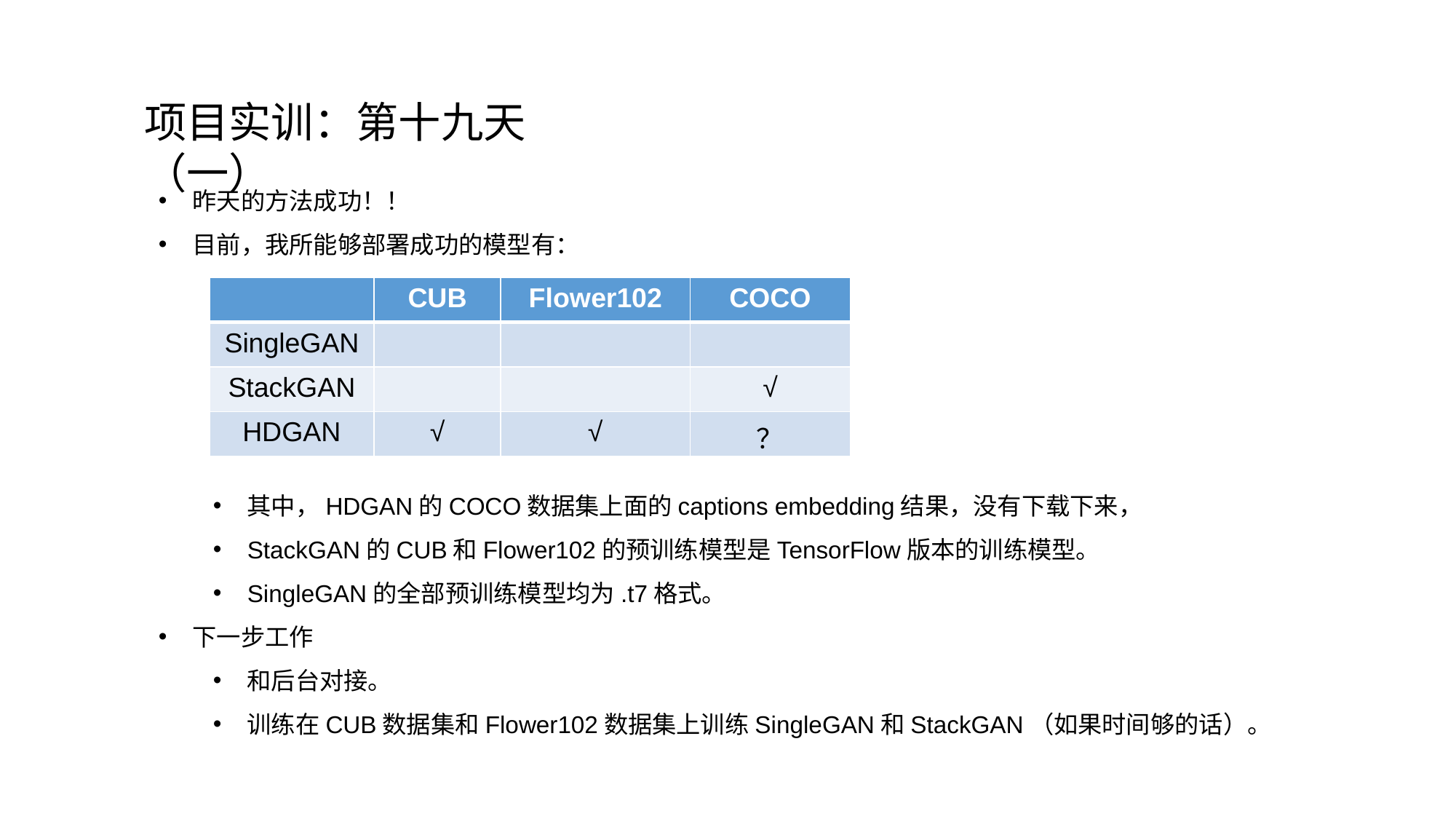

项目实训：第十九天（一）
昨天的方法成功！！
目前，我所能够部署成功的模型有：

其中，HDGAN的COCO数据集上面的captions embedding结果，没有下载下来，
StackGAN的CUB和Flower102的预训练模型是TensorFlow版本的训练模型。
SingleGAN的全部预训练模型均为.t7格式。
下一步工作
和后台对接。
训练在CUB数据集和Flower102数据集上训练SingleGAN和StackGAN（如果时间够的话）。
|  | CUB | Flower102 | COCO |
| --- | --- | --- | --- |
| SingleGAN |  |  |  |
| StackGAN |  |  | √ |
| HDGAN | √ | √ | ？ |